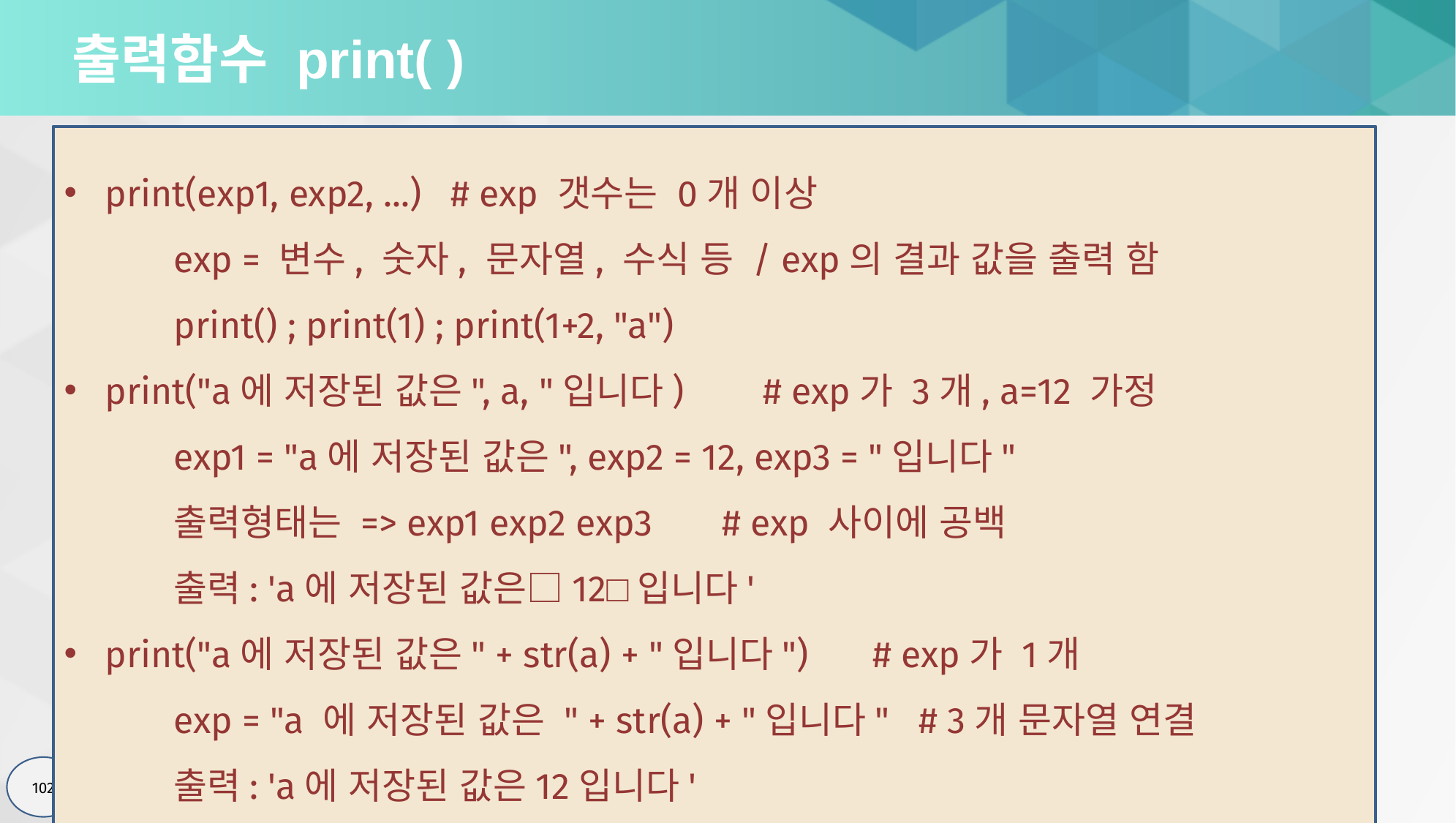

# 출력함수 print( )
print(exp1, exp2, ...)   # exp 갯수는 0개 이상
	exp = 변수, 숫자, 문자열, 수식 등 / exp의 결과 값을 출력 함
	print() ; print(1) ; print(1+2, "a")
print("a에 저장된 값은", a, "입니다)  	# exp가 3개, a=12 가정
    	exp1 = "a에 저장된 값은", exp2 = 12, exp3 = "입니다"
    	출력형태는 => exp1 exp2 exp3  	# exp 사이에 공백
	출력: 'a에 저장된 값은□12□입니다'
print("a에 저장된 값은" + str(a) + "입니다")  	# exp가 1개
   	exp = "a 에 저장된 값은 " + str(a) + "입니다"   # 3개 문자열 연결
	출력: 'a에 저장된 값은12입니다'